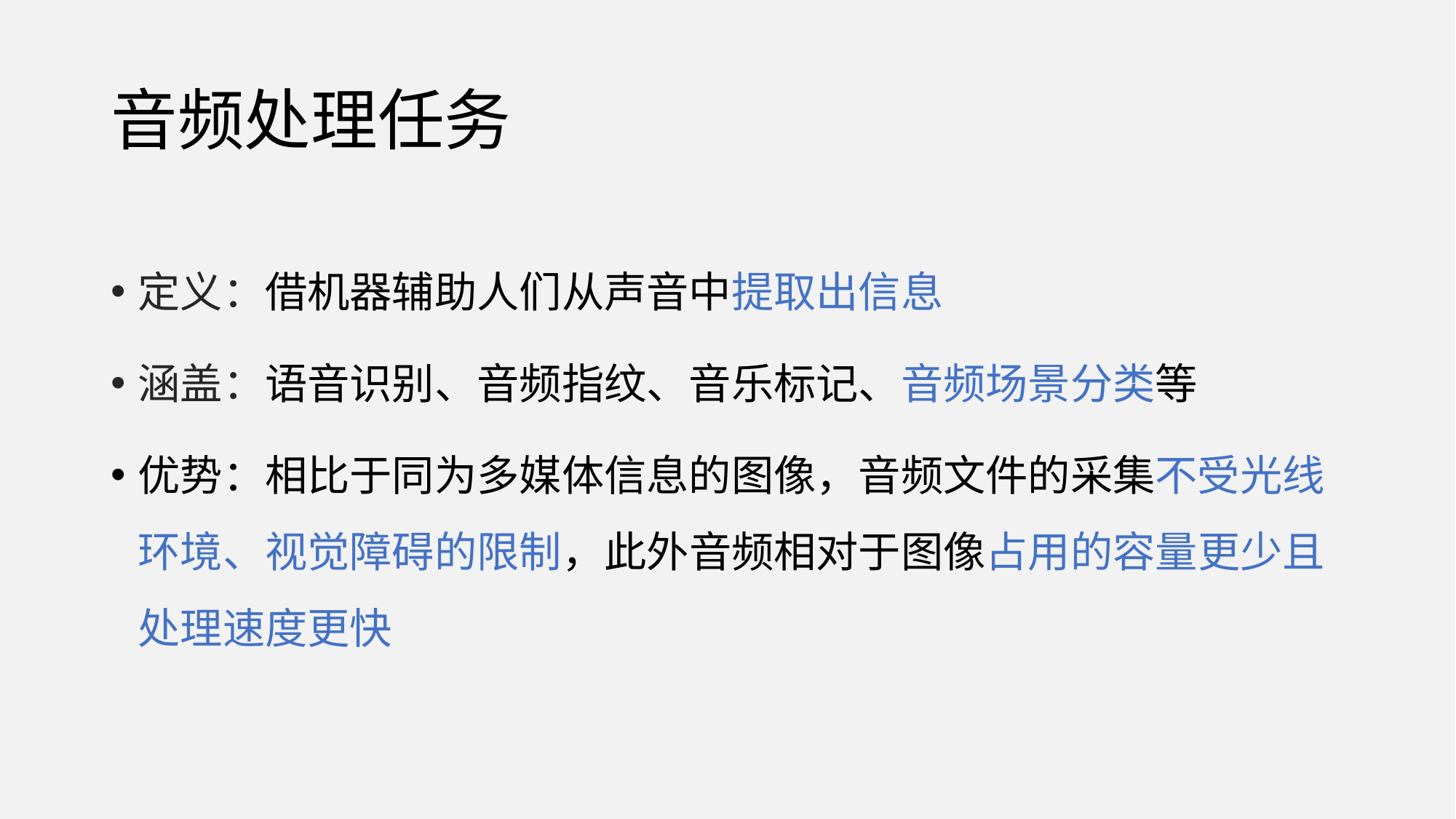

# 音频处理任务
定义：借机器辅助人们从声音中提取出信息
涵盖：语音识别、音频指纹、音乐标记、音频场景分类等
优势：相比于同为多媒体信息的图像，音频文件的采集不受光线环境、视觉障碍的限制，此外音频相对于图像占用的容量更少且处理速度更快